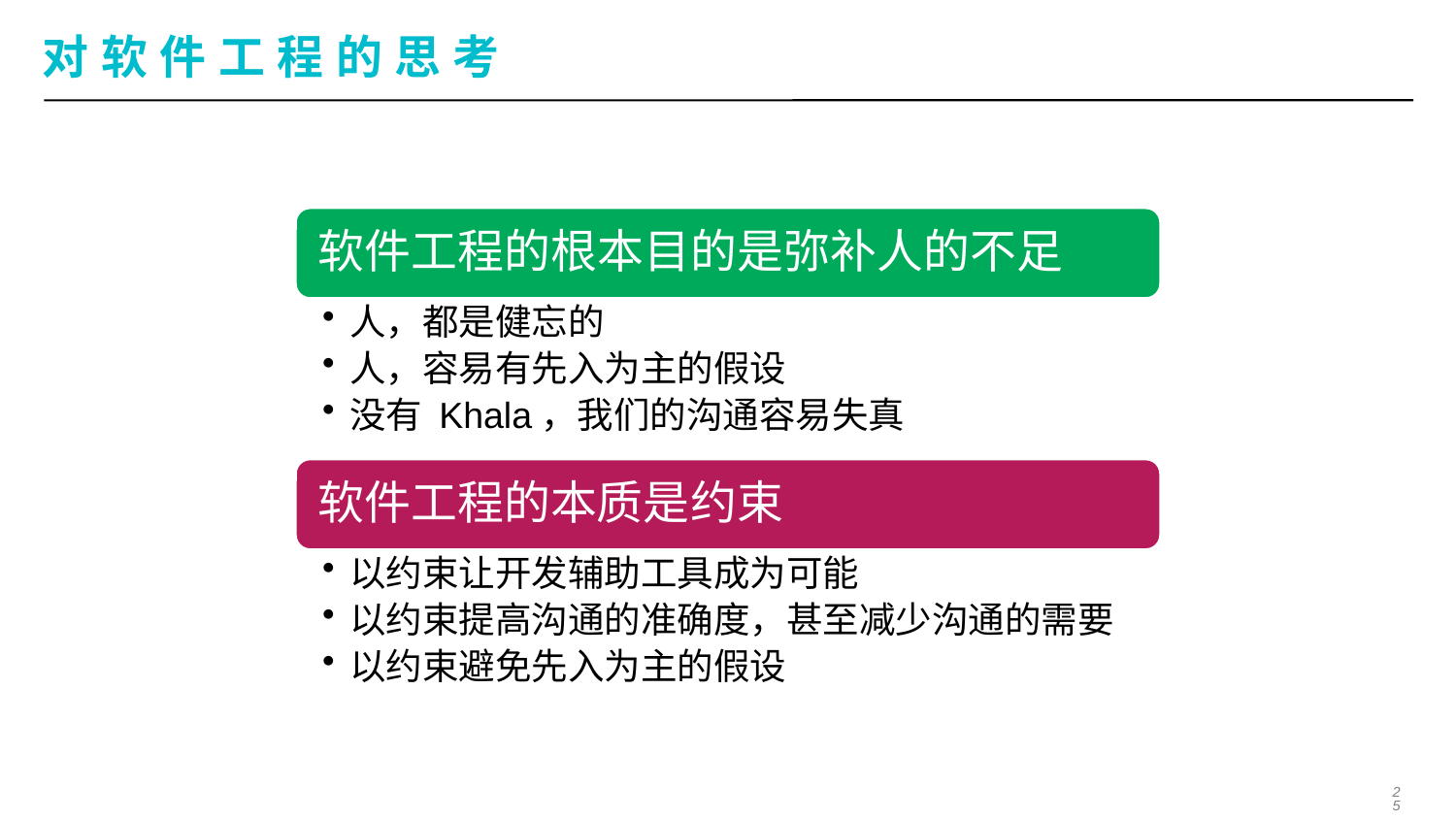

# 对软件工程的思考
软件工程的根本目的是弥补人的不足
人，都是健忘的
人，容易有先入为主的假设
没有 Khala，我们的沟通容易失真
软件工程的本质是约束
以约束让开发辅助工具成为可能
以约束提高沟通的准确度，甚至减少沟通的需要
以约束避免先入为主的假设
25